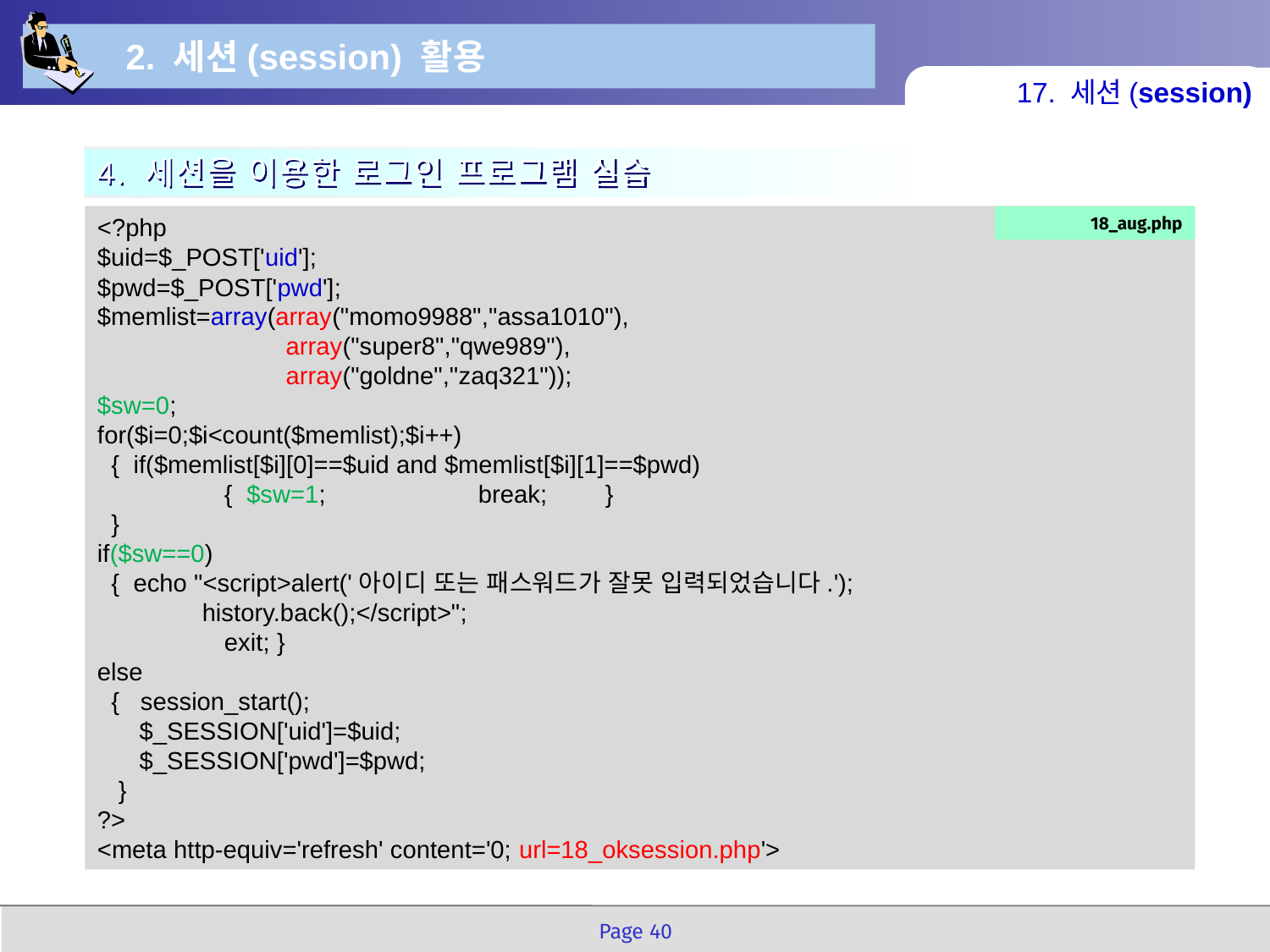

2. 세션(session) 활용
17. 세션(session)
4. 세션을 이용한 로그인 프로그램 실습

<?php
$uid=$_POST['uid'];
$pwd=$_POST['pwd'];
$memlist=array(array("momo9988","assa1010"),
                           array("super8","qwe989"),
                           array("goldne","zaq321"));
$sw=0;
for($i=0;$i<count($memlist);$i++)
  {  if($memlist[$i][0]==$uid and $memlist[$i][1]==$pwd)
	{  $sw=1;    	break; 	}
  }
if($sw==0)
  {  echo "<script>alert('아이디 또는 패스워드가 잘못 입력되었습니다.');
               history.back();</script>";
	exit; }
else
  {   session_start();
      $_SESSION['uid']=$uid;
      $_SESSION['pwd']=$pwd;
   }
?>
<meta http-equiv='refresh' content='0; url=18_oksession.php'>
18_aug.php
Page 40